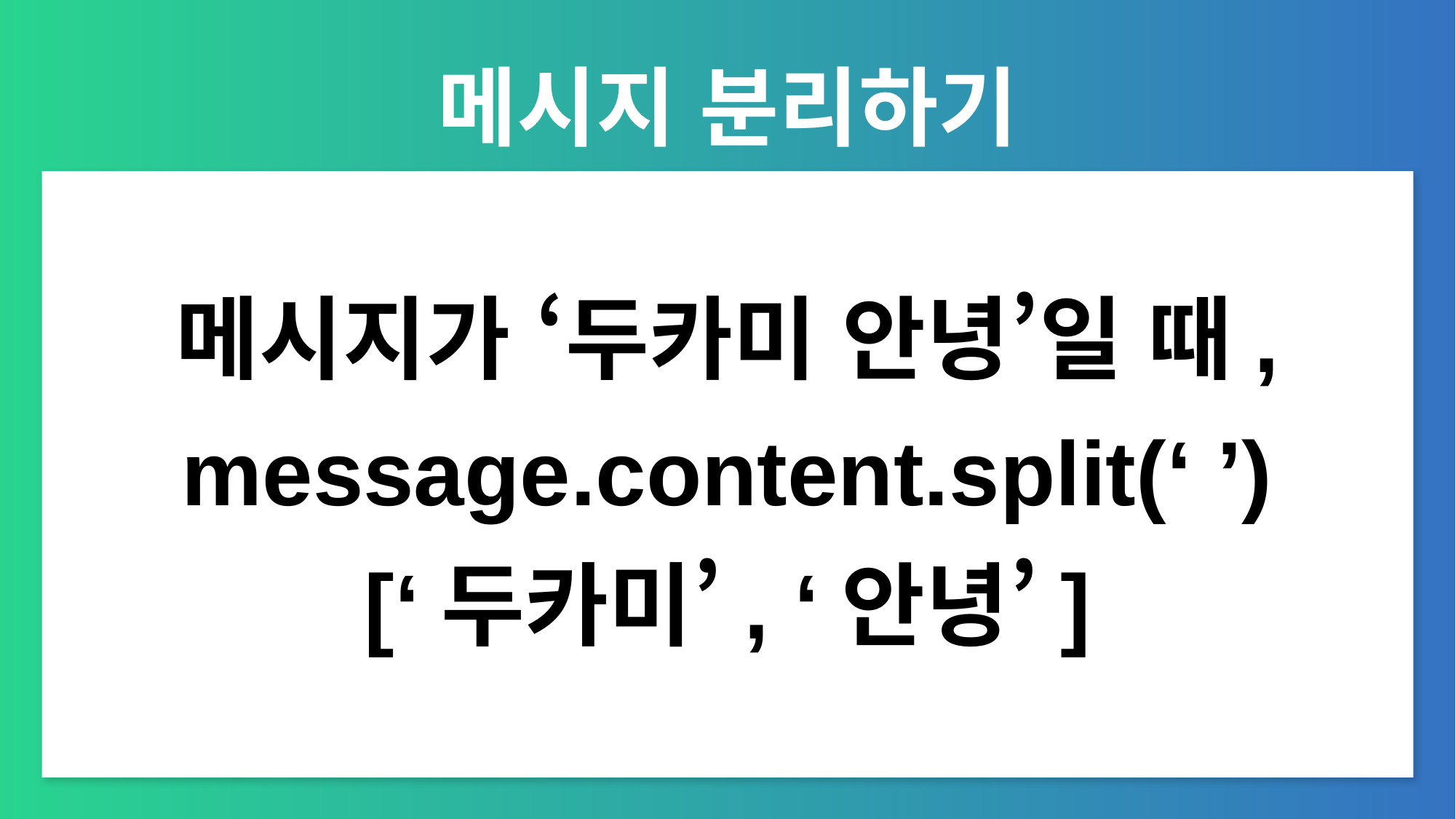

# 메시지 분리하기

메시지가 ‘두카미 안녕’일 때,
message.content.split(‘ ’)
[‘두카미’, ‘안녕’]